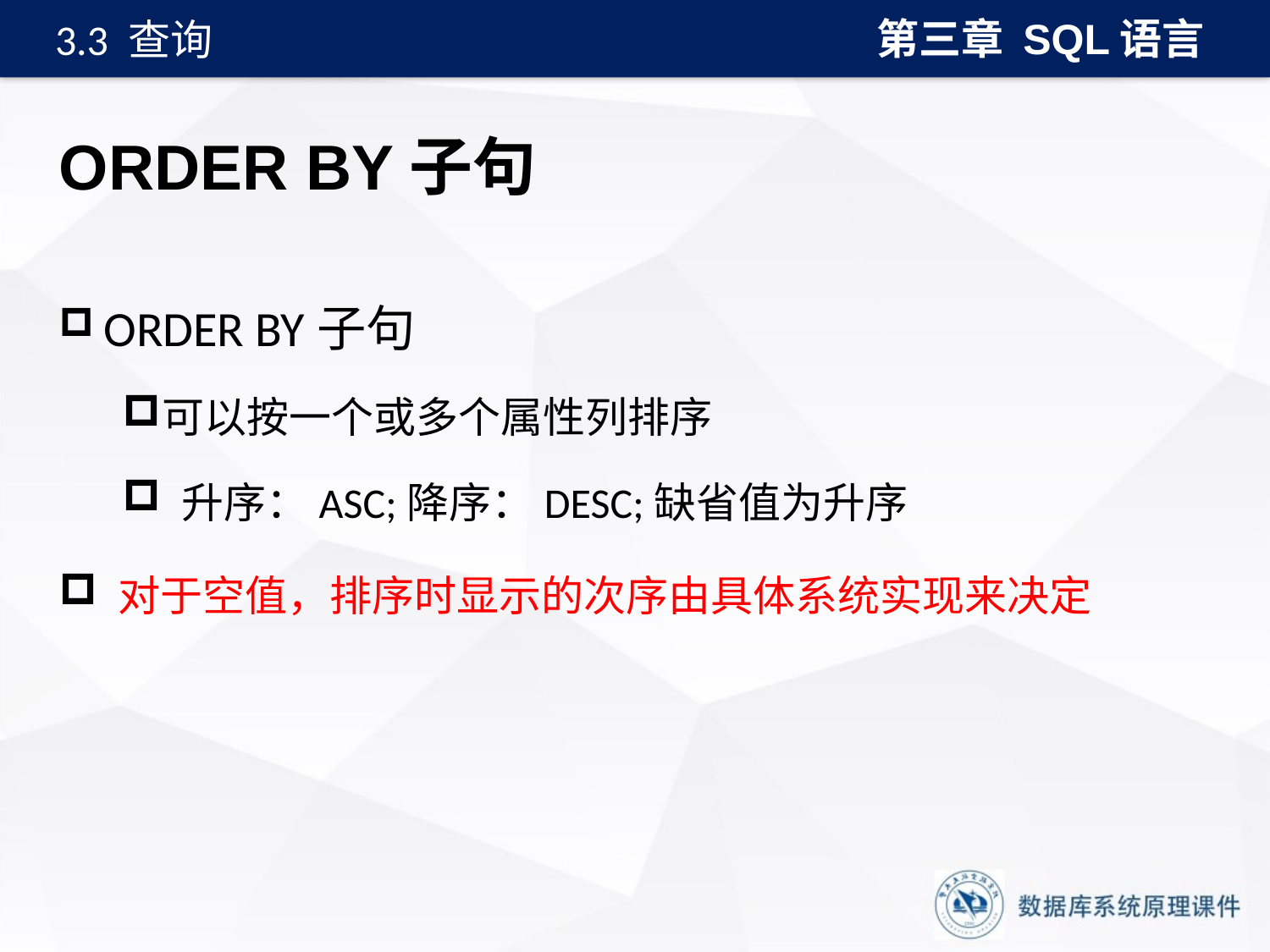

第三章 SQL语言
3.3 查询
# ORDER BY子句
 ORDER BY子句
可以按一个或多个属性列排序
 升序：ASC;降序：DESC;缺省值为升序
 对于空值，排序时显示的次序由具体系统实现来决定